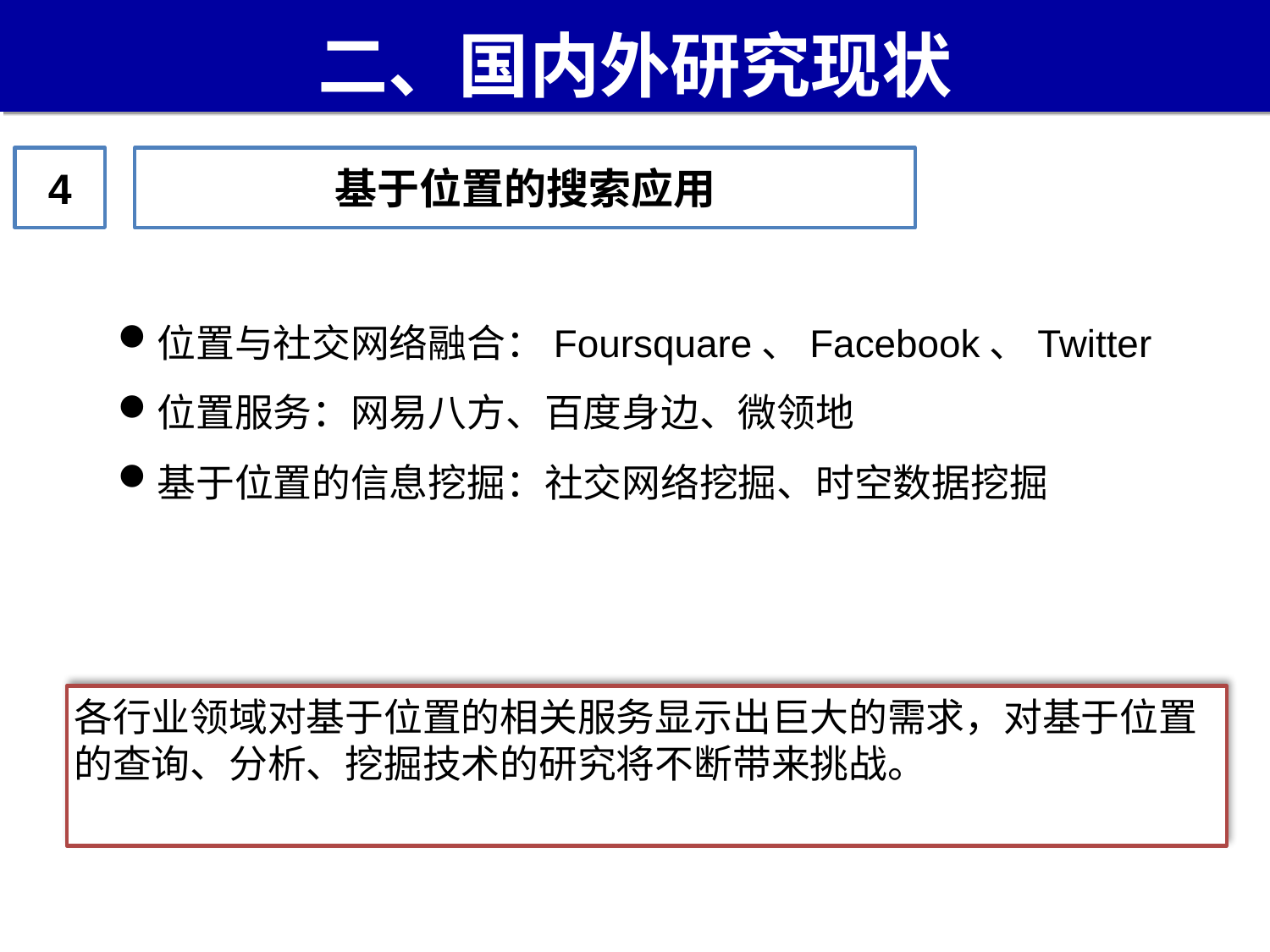

# 二、国内外研究现状
4
基于位置的搜索应用
位置与社交网络融合：Foursquare、Facebook、Twitter
位置服务：网易八方、百度身边、微领地
基于位置的信息挖掘：社交网络挖掘、时空数据挖掘

各行业领域对基于位置的相关服务显示出巨大的需求，对基于位置的查询、分析、挖掘技术的研究将不断带来挑战。